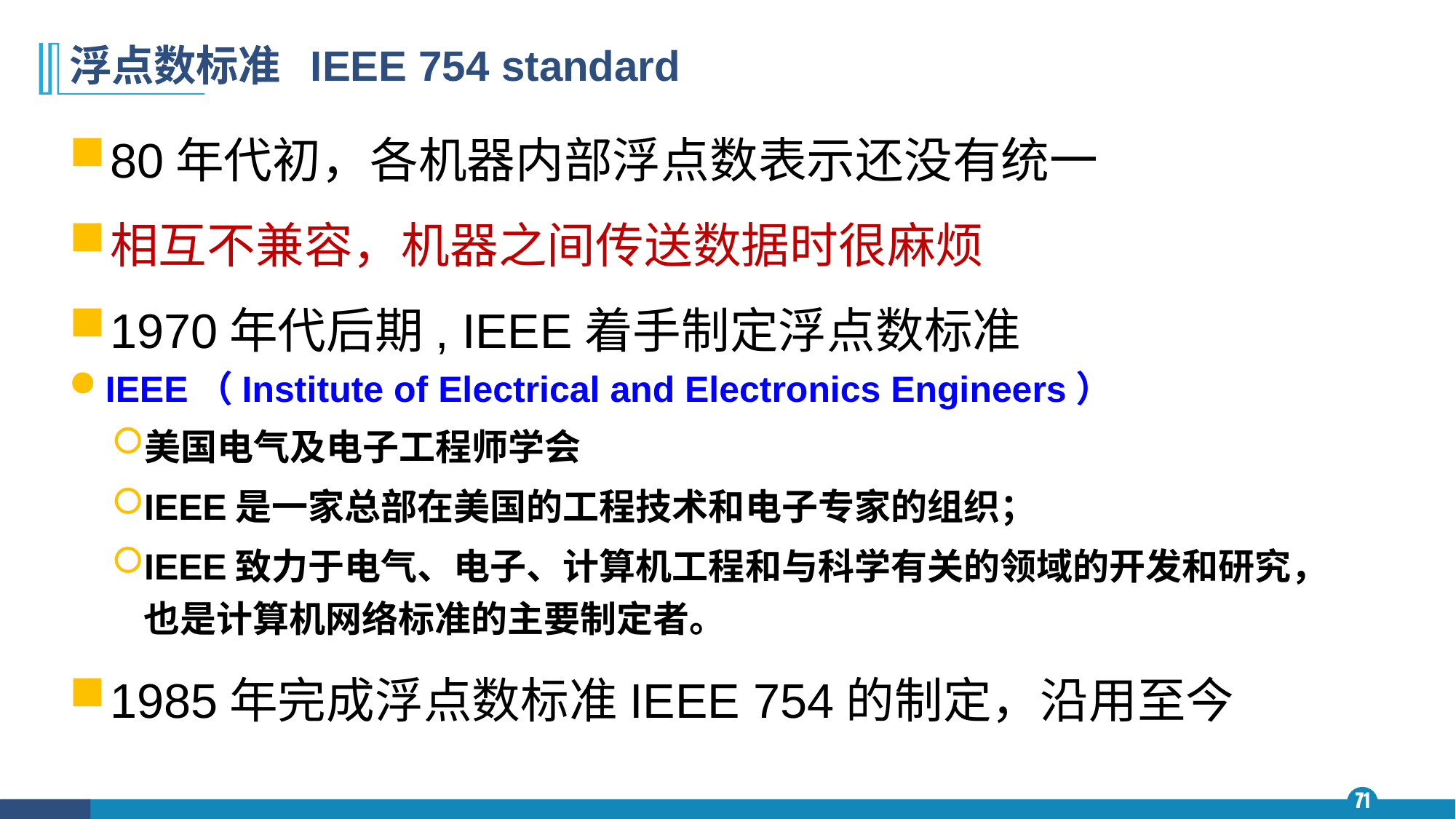

# 浮点数标准  IEEE 754 standard
80年代初，各机器内部浮点数表示还没有统一
相互不兼容，机器之间传送数据时很麻烦
1970年代后期, IEEE着手制定浮点数标准
IEEE（Institute of Electrical and Electronics Engineers）
美国电气及电子工程师学会
IEEE是一家总部在美国的工程技术和电子专家的组织；
IEEE致力于电气、电子、计算机工程和与科学有关的领域的开发和研究，也是计算机网络标准的主要制定者。
1985年完成浮点数标准IEEE 754的制定，沿用至今